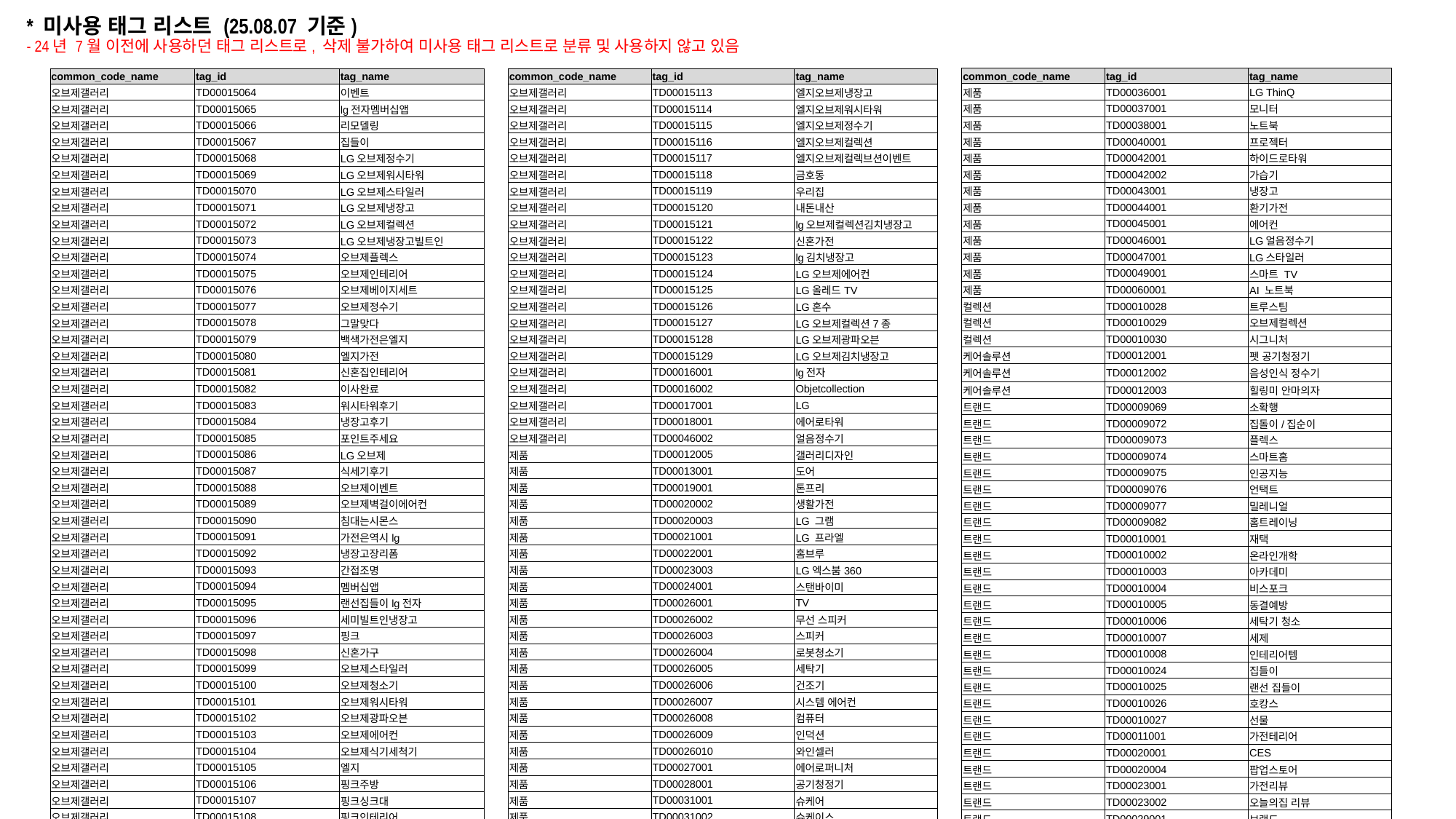

* 미사용 태그 리스트 (25.08.07 기준)
- 24년 7월 이전에 사용하던 태그 리스트로, 삭제 불가하여 미사용 태그 리스트로 분류 및 사용하지 않고 있음
| common\_code\_name | tag\_id | tag\_name |
| --- | --- | --- |
| 제품 | TD00036001 | LG ThinQ |
| 제품 | TD00037001 | 모니터 |
| 제품 | TD00038001 | 노트북 |
| 제품 | TD00040001 | 프로젝터 |
| 제품 | TD00042001 | 하이드로타워 |
| 제품 | TD00042002 | 가습기 |
| 제품 | TD00043001 | 냉장고 |
| 제품 | TD00044001 | 환기가전 |
| 제품 | TD00045001 | 에어컨 |
| 제품 | TD00046001 | LG얼음정수기 |
| 제품 | TD00047001 | LG스타일러 |
| 제품 | TD00049001 | 스마트 TV |
| 제품 | TD00060001 | AI 노트북 |
| 컬렉션 | TD00010028 | 트루스팀 |
| 컬렉션 | TD00010029 | 오브제컬렉션 |
| 컬렉션 | TD00010030 | 시그니처 |
| 케어솔루션 | TD00012001 | 펫 공기청정기 |
| 케어솔루션 | TD00012002 | 음성인식 정수기 |
| 케어솔루션 | TD00012003 | 힐링미 안마의자 |
| 트랜드 | TD00009069 | 소확행 |
| 트랜드 | TD00009072 | 집돌이/집순이 |
| 트랜드 | TD00009073 | 플렉스 |
| 트랜드 | TD00009074 | 스마트홈 |
| 트랜드 | TD00009075 | 인공지능 |
| 트랜드 | TD00009076 | 언택트 |
| 트랜드 | TD00009077 | 밀레니얼 |
| 트랜드 | TD00009082 | 홈트레이닝 |
| 트랜드 | TD00010001 | 재택 |
| 트랜드 | TD00010002 | 온라인개학 |
| 트랜드 | TD00010003 | 아카데미 |
| 트랜드 | TD00010004 | 비스포크 |
| 트랜드 | TD00010005 | 동결예방 |
| 트랜드 | TD00010006 | 세탁기 청소 |
| 트랜드 | TD00010007 | 세제 |
| 트랜드 | TD00010008 | 인테리어템 |
| 트랜드 | TD00010024 | 집들이 |
| 트랜드 | TD00010025 | 랜선 집들이 |
| 트랜드 | TD00010026 | 호캉스 |
| 트랜드 | TD00010027 | 선물 |
| 트랜드 | TD00011001 | 가전테리어 |
| 트랜드 | TD00020001 | CES |
| 트랜드 | TD00020004 | 팝업스토어 |
| 트랜드 | TD00023001 | 가전리뷰 |
| 트랜드 | TD00023002 | 오늘의집 리뷰 |
| 트랜드 | TD00029001 | 브랜드 |
| 트랜드 | TD00030001 | 신제품 |
| 트랜드 | TD00046003 | 국내최초냉동보관얼음정수기 |
| 오브제갤러리 | TD00015062 | 인테리어스타그램 |
| 오브제갤러리 | TD00015063 | 일상 |
| common\_code\_name | tag\_id | tag\_name |
| --- | --- | --- |
| 오브제갤러리 | TD00015064 | 이벤트 |
| 오브제갤러리 | TD00015065 | lg전자멤버십앱 |
| 오브제갤러리 | TD00015066 | 리모델링 |
| 오브제갤러리 | TD00015067 | 집들이 |
| 오브제갤러리 | TD00015068 | LG오브제정수기 |
| 오브제갤러리 | TD00015069 | LG오브제워시타워 |
| 오브제갤러리 | TD00015070 | LG오브제스타일러 |
| 오브제갤러리 | TD00015071 | LG오브제냉장고 |
| 오브제갤러리 | TD00015072 | LG오브제컬렉션 |
| 오브제갤러리 | TD00015073 | LG오브제냉장고빌트인 |
| 오브제갤러리 | TD00015074 | 오브제플렉스 |
| 오브제갤러리 | TD00015075 | 오브제인테리어 |
| 오브제갤러리 | TD00015076 | 오브제베이지세트 |
| 오브제갤러리 | TD00015077 | 오브제정수기 |
| 오브제갤러리 | TD00015078 | 그말맞다 |
| 오브제갤러리 | TD00015079 | 백색가전은엘지 |
| 오브제갤러리 | TD00015080 | 엘지가전 |
| 오브제갤러리 | TD00015081 | 신혼집인테리어 |
| 오브제갤러리 | TD00015082 | 이사완료 |
| 오브제갤러리 | TD00015083 | 워시타워후기 |
| 오브제갤러리 | TD00015084 | 냉장고후기 |
| 오브제갤러리 | TD00015085 | 포인트주세요 |
| 오브제갤러리 | TD00015086 | LG오브제 |
| 오브제갤러리 | TD00015087 | 식세기후기 |
| 오브제갤러리 | TD00015088 | 오브제이벤트 |
| 오브제갤러리 | TD00015089 | 오브제벽걸이에어컨 |
| 오브제갤러리 | TD00015090 | 침대는시몬스 |
| 오브제갤러리 | TD00015091 | 가전은역시lg |
| 오브제갤러리 | TD00015092 | 냉장고장리폼 |
| 오브제갤러리 | TD00015093 | 간접조명 |
| 오브제갤러리 | TD00015094 | 멤버십앱 |
| 오브제갤러리 | TD00015095 | 랜선집들이lg전자 |
| 오브제갤러리 | TD00015096 | 세미빌트인냉장고 |
| 오브제갤러리 | TD00015097 | 핑크 |
| 오브제갤러리 | TD00015098 | 신혼가구 |
| 오브제갤러리 | TD00015099 | 오브제스타일러 |
| 오브제갤러리 | TD00015100 | 오브제청소기 |
| 오브제갤러리 | TD00015101 | 오브제워시타워 |
| 오브제갤러리 | TD00015102 | 오브제광파오븐 |
| 오브제갤러리 | TD00015103 | 오브제에어컨 |
| 오브제갤러리 | TD00015104 | 오브제식기세척기 |
| 오브제갤러리 | TD00015105 | 엘지 |
| 오브제갤러리 | TD00015106 | 핑크주방 |
| 오브제갤러리 | TD00015107 | 핑크싱크대 |
| 오브제갤러리 | TD00015108 | 핑크인테리어 |
| 오브제갤러리 | TD00015109 | 이벤트응모 |
| 오브제갤러리 | TD00015110 | 서울쥐 |
| 오브제갤러리 | TD00015111 | 테라스라이프 |
| 오브제갤러리 | TD00015112 | 엘지오브제스타일러 |
| common\_code\_name | tag\_id | tag\_name |
| --- | --- | --- |
| 오브제갤러리 | TD00015113 | 엘지오브제냉장고 |
| 오브제갤러리 | TD00015114 | 엘지오브제워시타워 |
| 오브제갤러리 | TD00015115 | 엘지오브제정수기 |
| 오브제갤러리 | TD00015116 | 엘지오브제컬렉션 |
| 오브제갤러리 | TD00015117 | 엘지오브제컬렉브션이벤트 |
| 오브제갤러리 | TD00015118 | 금호동 |
| 오브제갤러리 | TD00015119 | 우리집 |
| 오브제갤러리 | TD00015120 | 내돈내산 |
| 오브제갤러리 | TD00015121 | lg오브제컬렉션김치냉장고 |
| 오브제갤러리 | TD00015122 | 신혼가전 |
| 오브제갤러리 | TD00015123 | lg김치냉장고 |
| 오브제갤러리 | TD00015124 | LG오브제에어컨 |
| 오브제갤러리 | TD00015125 | LG올레드TV |
| 오브제갤러리 | TD00015126 | LG혼수 |
| 오브제갤러리 | TD00015127 | LG오브제컬렉션7종 |
| 오브제갤러리 | TD00015128 | LG오브제광파오븐 |
| 오브제갤러리 | TD00015129 | LG오브제김치냉장고 |
| 오브제갤러리 | TD00016001 | lg전자 |
| 오브제갤러리 | TD00016002 | Objetcollection |
| 오브제갤러리 | TD00017001 | LG |
| 오브제갤러리 | TD00018001 | 에어로타워 |
| 오브제갤러리 | TD00046002 | 얼음정수기 |
| 제품 | TD00012005 | 갤러리디자인 |
| 제품 | TD00013001 | 도어 |
| 제품 | TD00019001 | 톤프리 |
| 제품 | TD00020002 | 생활가전 |
| 제품 | TD00020003 | LG 그램 |
| 제품 | TD00021001 | LG 프라엘 |
| 제품 | TD00022001 | 홈브루 |
| 제품 | TD00023003 | LG엑스붐360 |
| 제품 | TD00024001 | 스탠바이미 |
| 제품 | TD00026001 | TV |
| 제품 | TD00026002 | 무선 스피커 |
| 제품 | TD00026003 | 스피커 |
| 제품 | TD00026004 | 로봇청소기 |
| 제품 | TD00026005 | 세탁기 |
| 제품 | TD00026006 | 건조기 |
| 제품 | TD00026007 | 시스템 에어컨 |
| 제품 | TD00026008 | 컴퓨터 |
| 제품 | TD00026009 | 인덕션 |
| 제품 | TD00026010 | 와인셀러 |
| 제품 | TD00027001 | 에어로퍼니처 |
| 제품 | TD00028001 | 공기청정기 |
| 제품 | TD00031001 | 슈케어 |
| 제품 | TD00031002 | 슈케이스 |
| 제품 | TD00033001 | 컨버터블 패키지 |
| 제품 | TD00033002 | 전자레인지 |
| 제품 | TD00034001 | 전기레인지 |
| 제품 | TD00035001 | 틔운 |